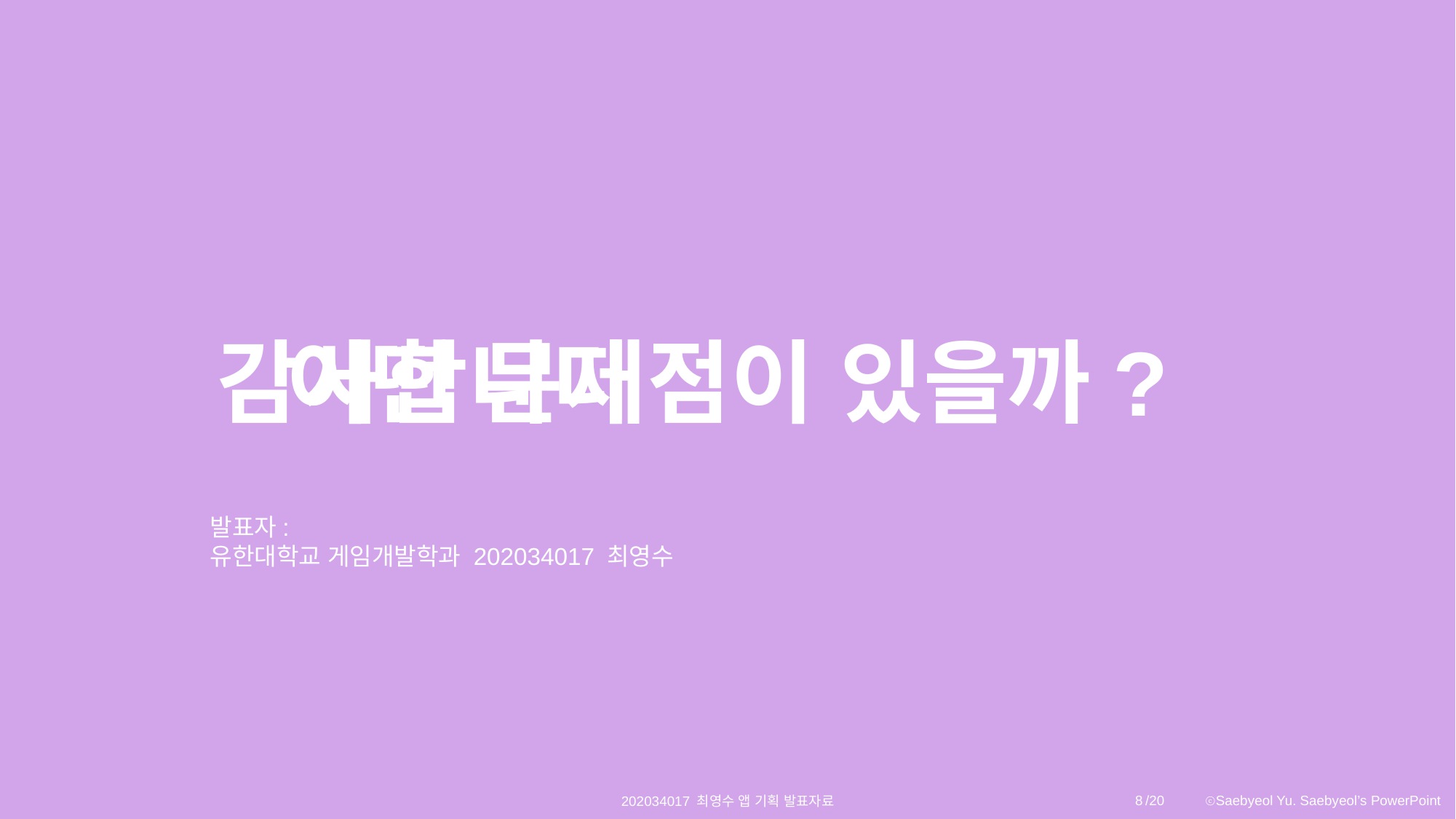

감사합니다
어떤 문제점이 있을까?
발표자:
유한대학교 게임개발학과 202034017 최영수
8
202034017 최영수 앱 기획 발표자료